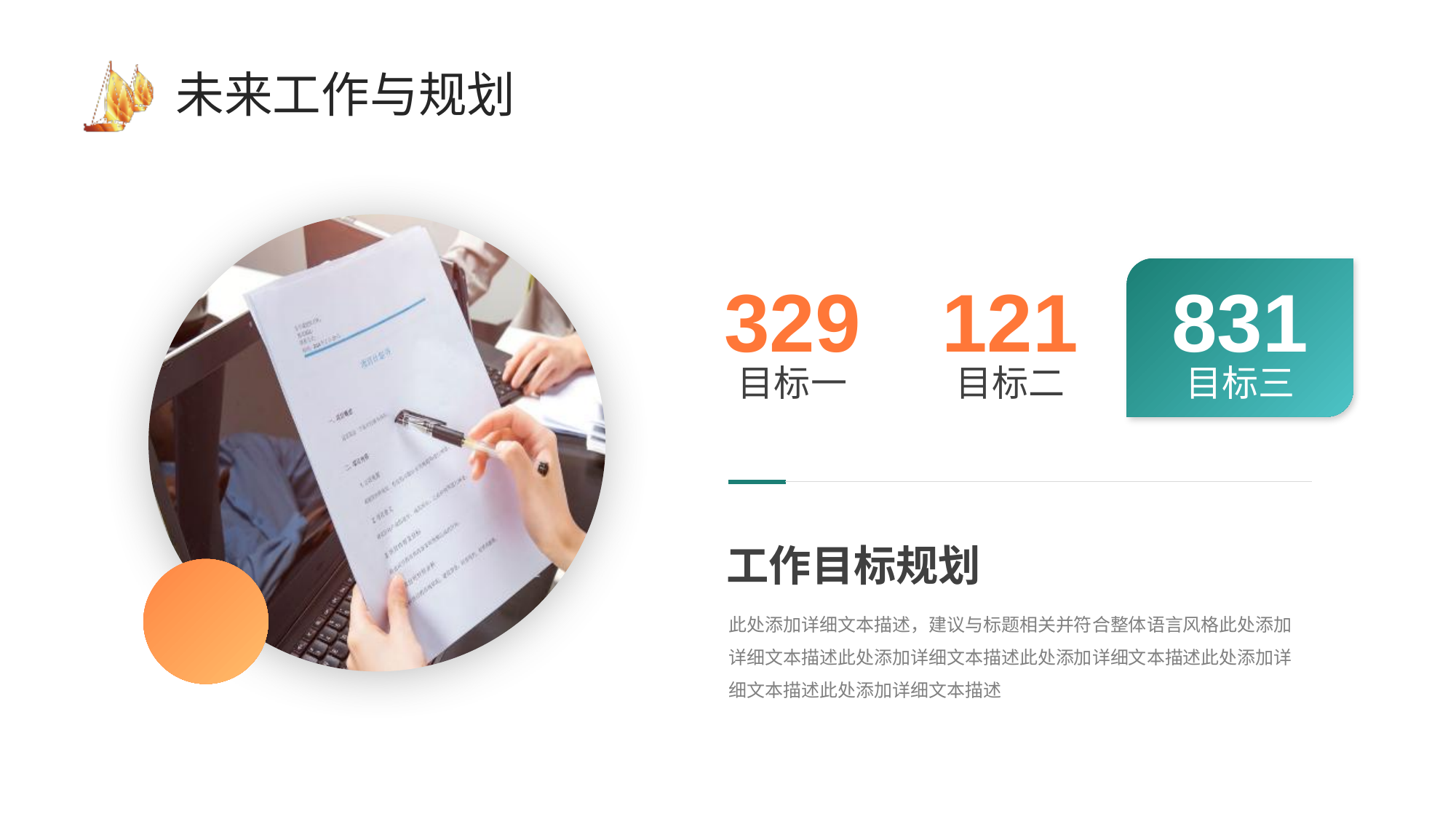

# 未来工作与规划

831
目标三
329
目标一
121
目标二
工作目标规划

此处添加详细文本描述，建议与标题相关并符合整体语言风格此处添加详细文本描述此处添加详细文本描述此处添加详细文本描述此处添加详细文本描述此处添加详细文本描述